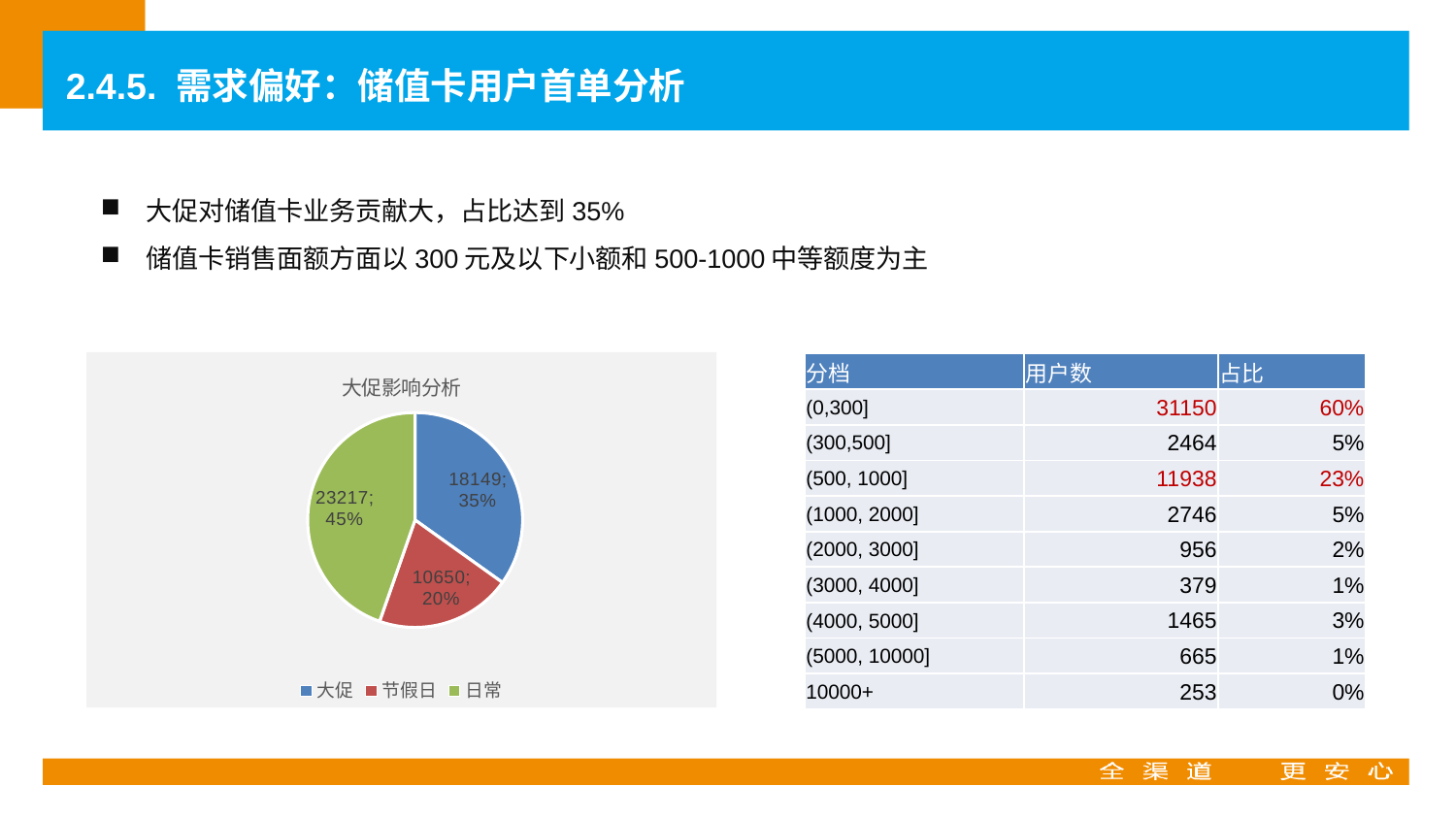

2.4.5. 需求偏好：储值卡用户首单分析
大促对储值卡业务贡献大，占比达到35%
储值卡销售面额方面以300元及以下小额和500-1000中等额度为主

### Chart: 大促影响分析

| Category | 用户数 |
|---|---|
| 大促 | 18149.0 |
| 节假日 | 10650.0 |
| 日常 | 23217.0 |
| 分档 | 用户数 | 占比 |
| --- | --- | --- |
| (0,300] | 31150 | 60% |
| (300,500] | 2464 | 5% |
| (500, 1000] | 11938 | 23% |
| (1000, 2000] | 2746 | 5% |
| (2000, 3000] | 956 | 2% |
| (3000, 4000] | 379 | 1% |
| (4000, 5000] | 1465 | 3% |
| (5000, 10000] | 665 | 1% |
| 10000+ | 253 | 0% |